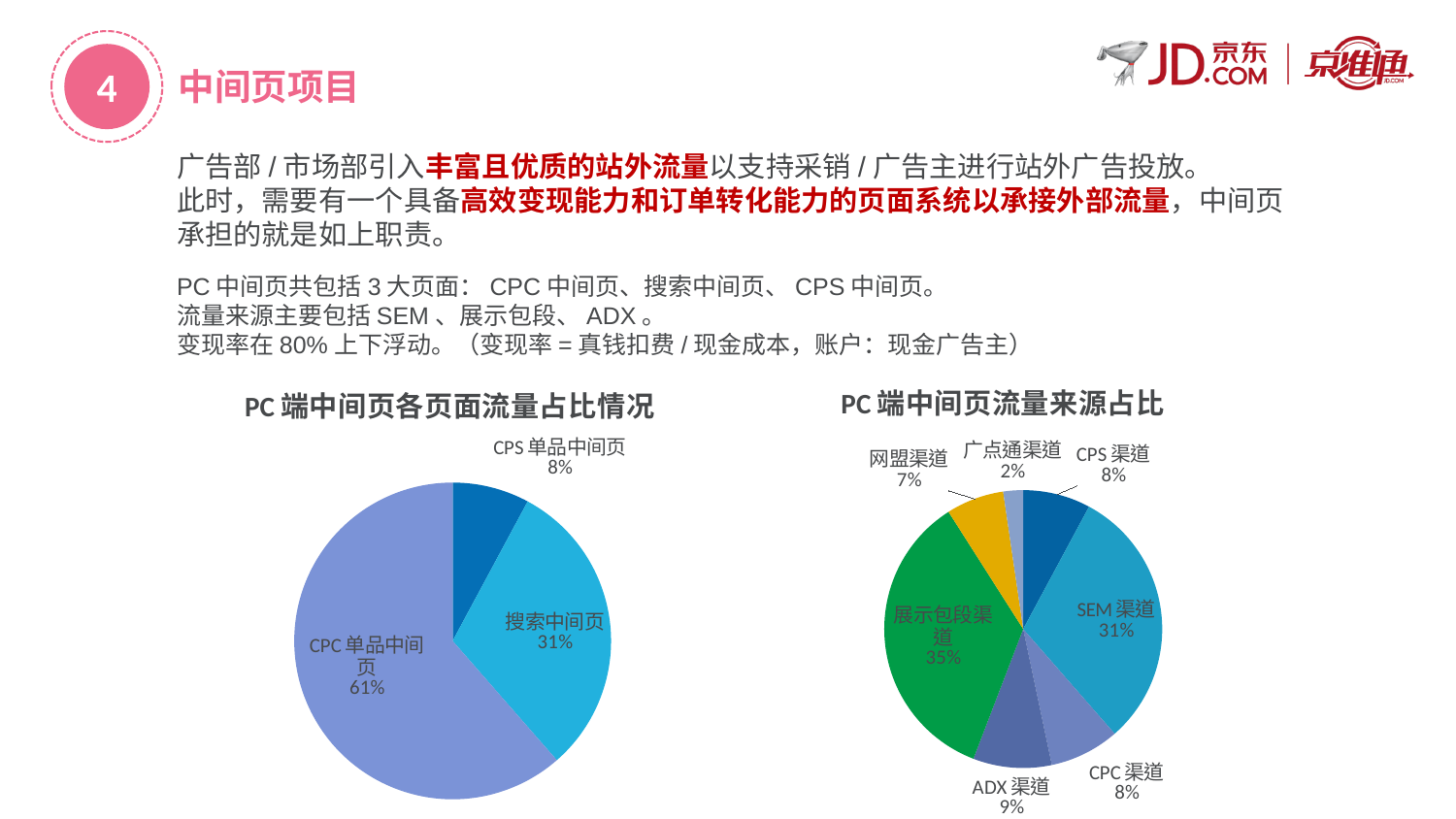

4
中间页项目
广告部/市场部引入丰富且优质的站外流量以支持采销/广告主进行站外广告投放。
此时，需要有一个具备高效变现能力和订单转化能力的页面系统以承接外部流量，中间页承担的就是如上职责。
PC中间页共包括3大页面：CPC中间页、搜索中间页、CPS中间页。
流量来源主要包括SEM、展示包段、ADX。
变现率在80%上下浮动。（变现率=真钱扣费/现金成本，账户：现金广告主）

### Chart: PC端中间页流量来源占比

| Category |  |
|---|---|
| CPS渠道 | 0.0785327289831972 |
| SEM渠道 | 0.3072107813620413 |
| CPC渠道 | 0.08117110894640053 |
| ADX渠道 | 0.09141654846543305 |
| 展示包段渠道 | 0.3513680227565724 |
| 网盟渠道 | 0.06717646569232753 |
| 广点通渠道 | 0.023124343794027953 |

### Chart: PC端中间页各页面流量占比情况

| Category |  |
|---|---|
| CPS单品中间页 | 0.0785327289831972 |
| 搜索中间页 | 0.3072107813620413 |
| CPC单品中间页 | 0.6142564896547615 |